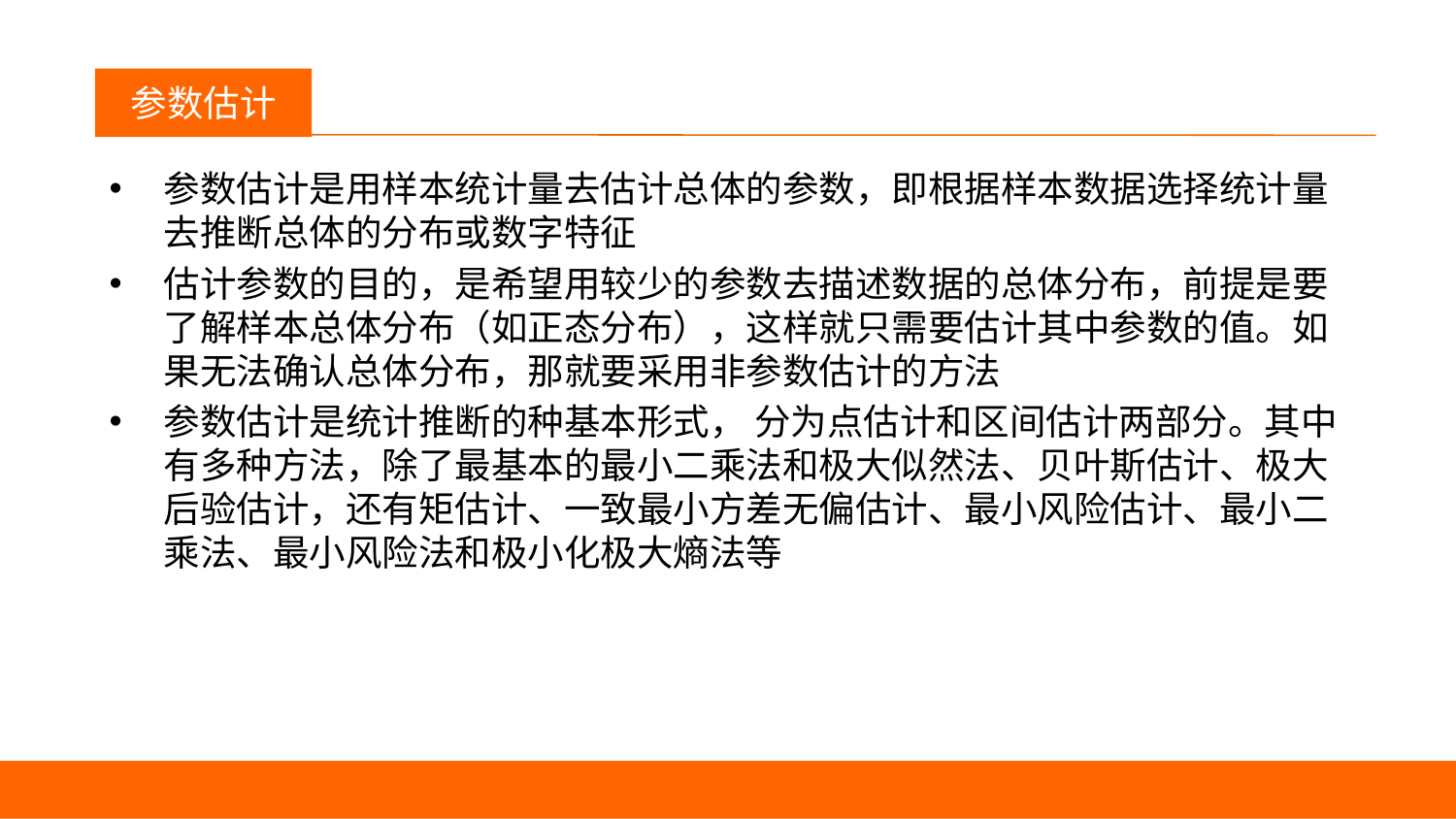

议程
参数估计

参数估计是用样本统计量去估计总体的参数，即根据样本数据选择统计量去推断总体的分布或数字特征
估计参数的目的，是希望用较少的参数去描述数据的总体分布，前提是要了解样本总体分布（如正态分布），这样就只需要估计其中参数的值。如果无法确认总体分布，那就要采用非参数估计的方法
参数估计是统计推断的种基本形式， 分为点估计和区间估计两部分。其中有多种方法，除了最基本的最小二乘法和极大似然法、贝叶斯估计、极大后验估计，还有矩估计、一致最小方差无偏估计、最小风险估计、最小二乘法、最小风险法和极小化极大熵法等